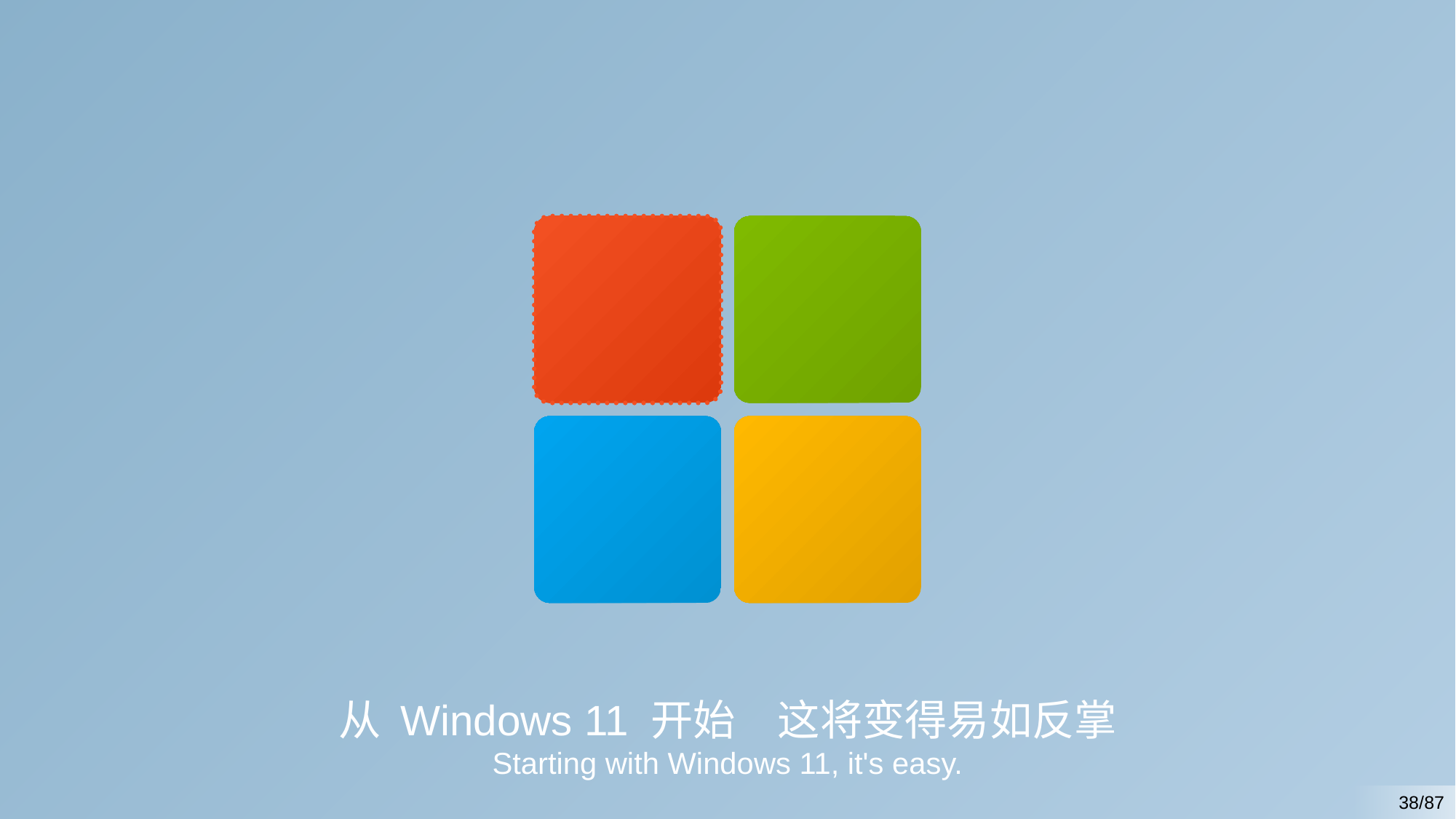

从 Windows 11 开始　这将变得易如反掌
Starting with Windows 11, it's easy.